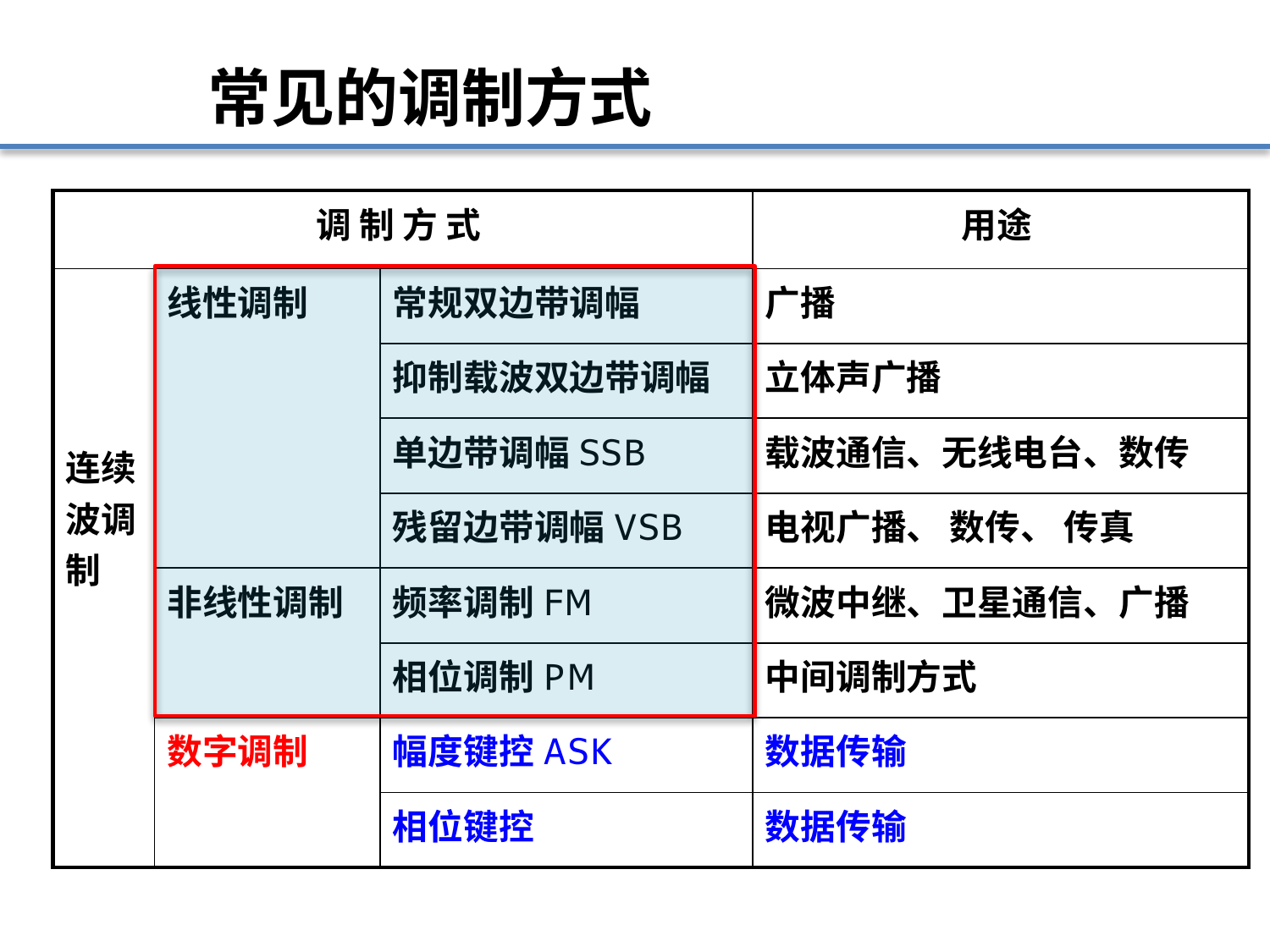

# 常见的调制方式
| 调 制 方 式 |  |  | 用途 |
| --- | --- | --- | --- |
| 连续波调制 | 线性调制 | 常规双边带调幅 | 广播 |
|  |  | 抑制载波双边带调幅 | 立体声广播 |
|  |  | 单边带调幅SSB | 载波通信、无线电台、数传 |
|  |  | 残留边带调幅VSB | 电视广播、 数传、 传真 |
|  | 非线性调制 | 频率调制FM | 微波中继、卫星通信、广播 |
|  |  | 相位调制PM | 中间调制方式 |
|  | 数字调制 | 幅度键控ASK | 数据传输 |
|  |  | 相位键控 | 数据传输 |